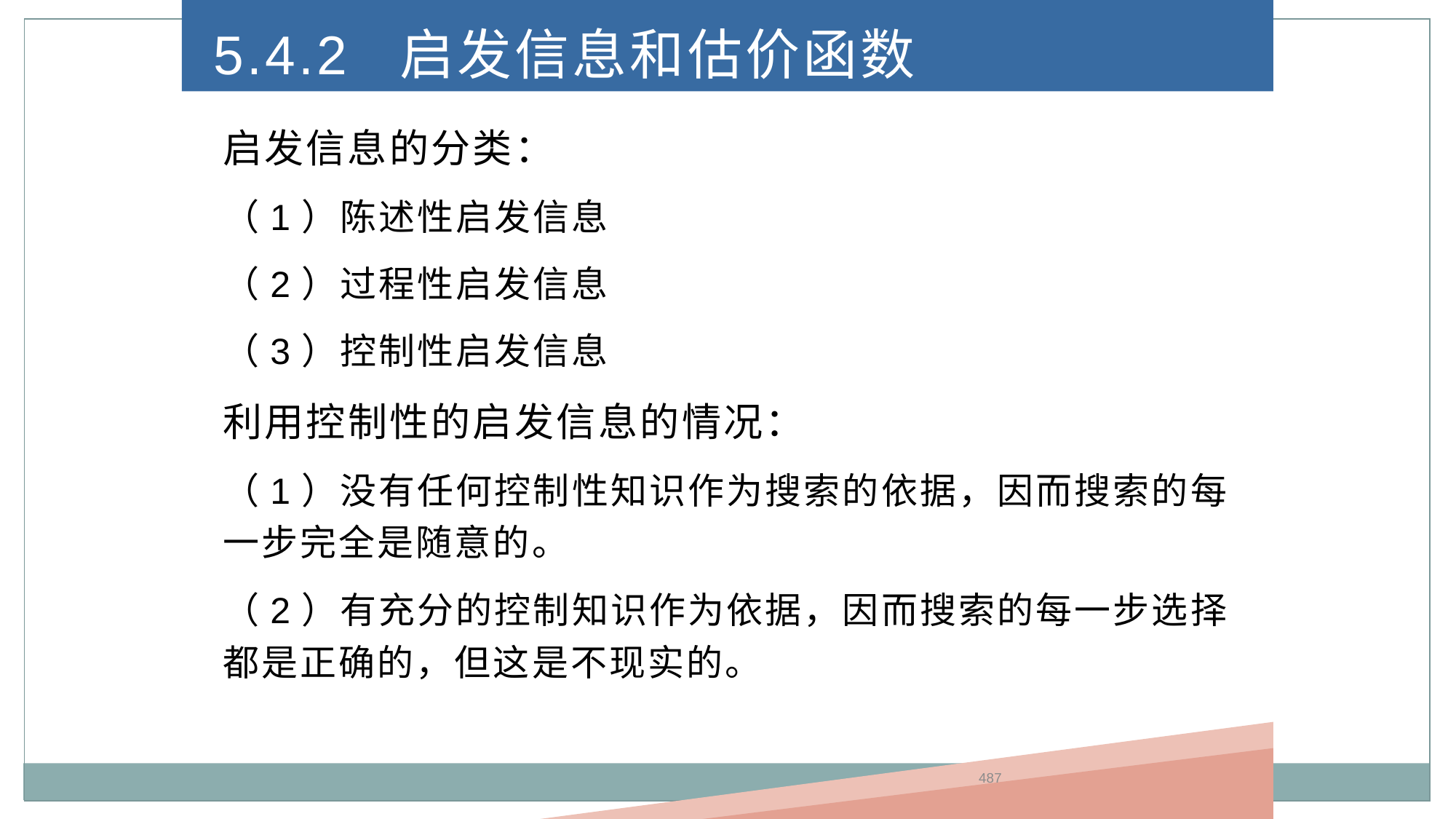

5.4.2  启发信息和估价函数
启发信息的分类：
（1）陈述性启发信息
（2）过程性启发信息
（3）控制性启发信息
利用控制性的启发信息的情况：
（1）没有任何控制性知识作为搜索的依据，因而搜索的每一步完全是随意的。
（2）有充分的控制知识作为依据，因而搜索的每一步选择都是正确的，但这是不现实的。

487